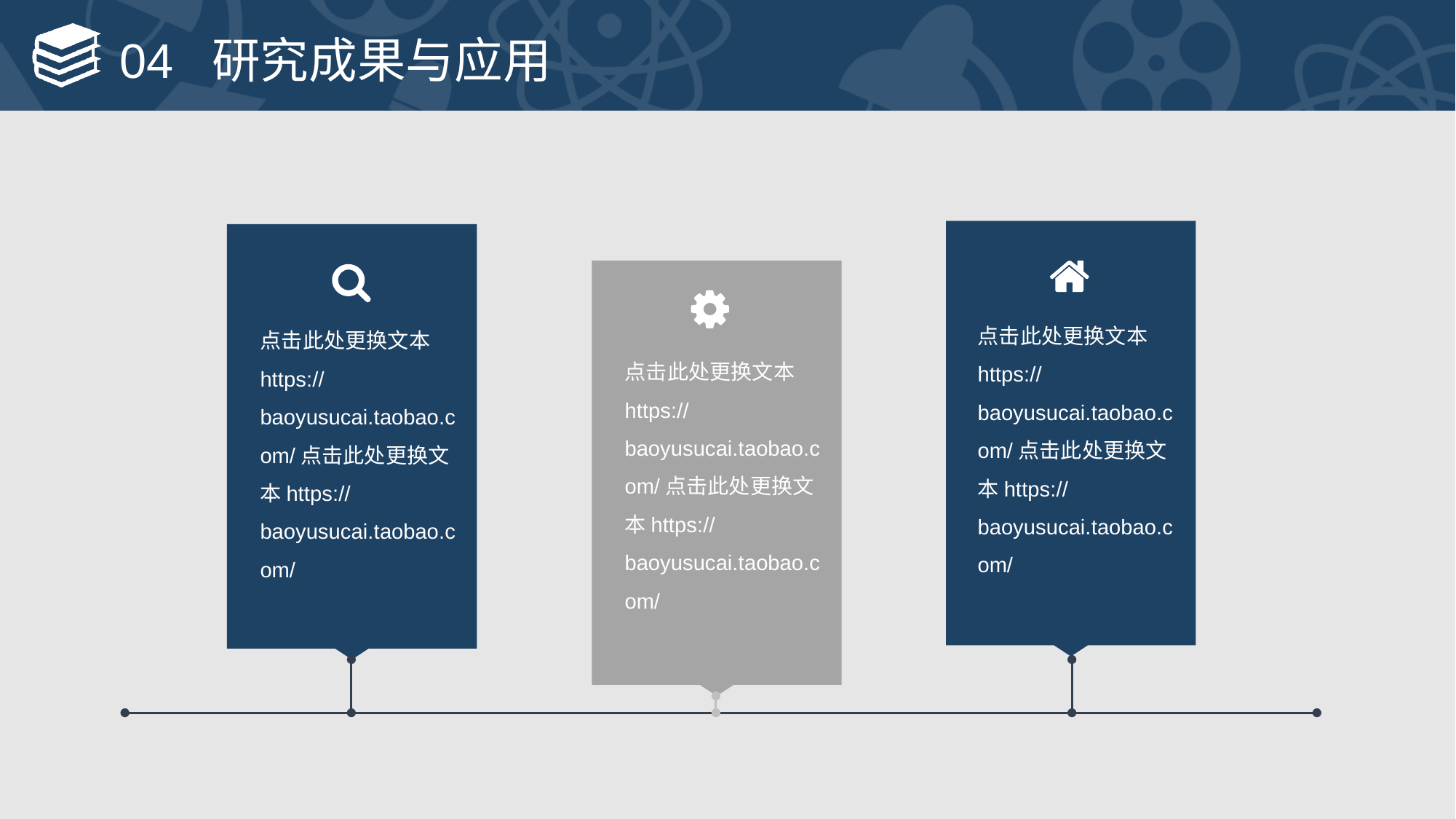

# 04  研究成果与应用

点击此处更换文本https://baoyusucai.taobao.com/点击此处更换文本https://baoyusucai.taobao.com/
点击此处更换文本https://baoyusucai.taobao.com/点击此处更换文本https://baoyusucai.taobao.com/
点击此处更换文本https://baoyusucai.taobao.com/点击此处更换文本https://baoyusucai.taobao.com/